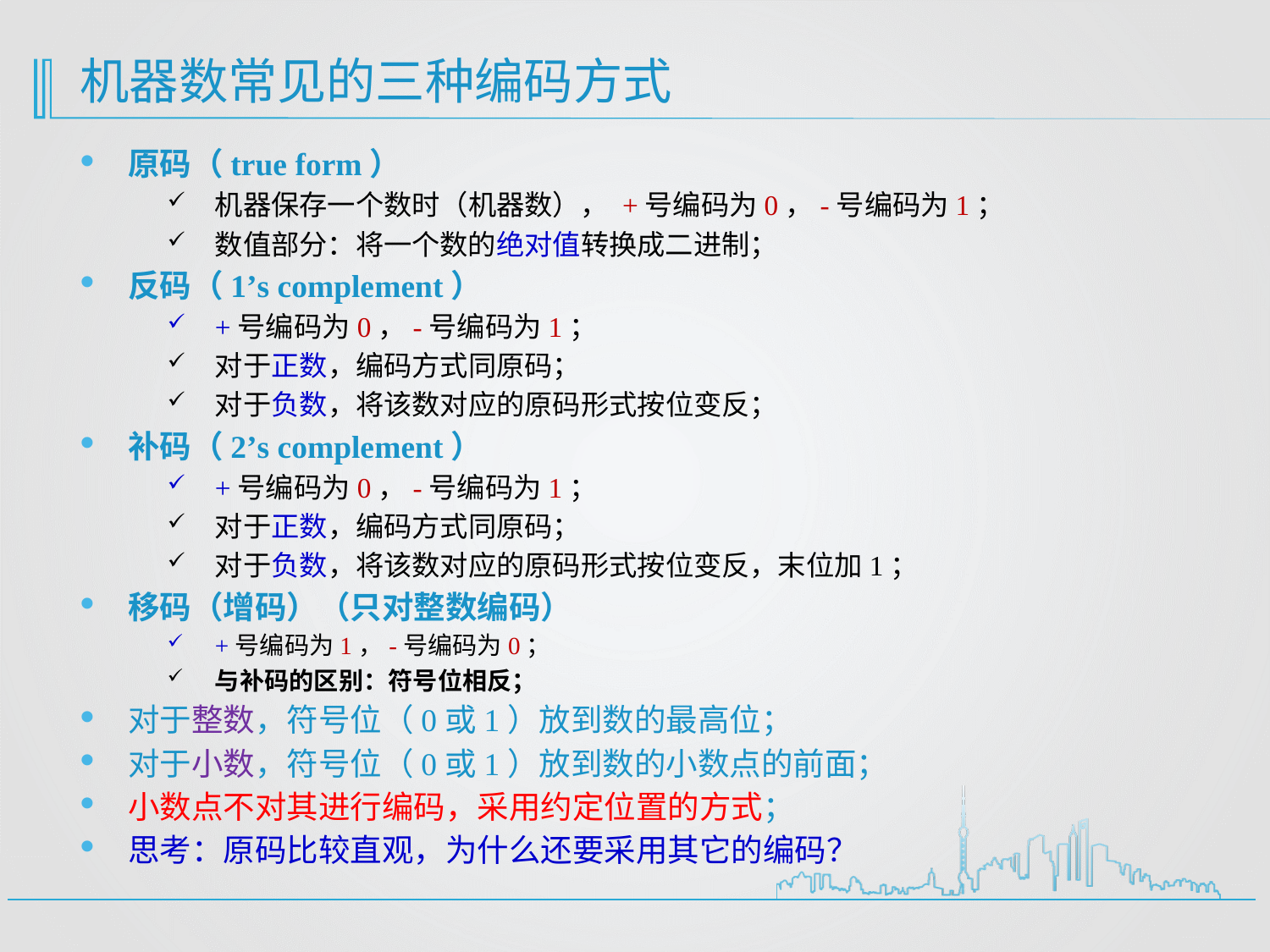

# 机器数常见的三种编码方式
原码（true form）
机器保存一个数时（机器数）， +号编码为0，-号编码为1；
数值部分：将一个数的绝对值转换成二进制；
反码（1’s complement）
+号编码为0，-号编码为1；
对于正数，编码方式同原码；
对于负数，将该数对应的原码形式按位变反；
补码（2’s complement）
+号编码为0，-号编码为1；
对于正数，编码方式同原码；
对于负数，将该数对应的原码形式按位变反，末位加1；
移码（增码）（只对整数编码）
+号编码为1，-号编码为0；
与补码的区别：符号位相反；
对于整数，符号位（0或1）放到数的最高位；
对于小数，符号位（0或1）放到数的小数点的前面；
小数点不对其进行编码，采用约定位置的方式；
思考：原码比较直观，为什么还要采用其它的编码？